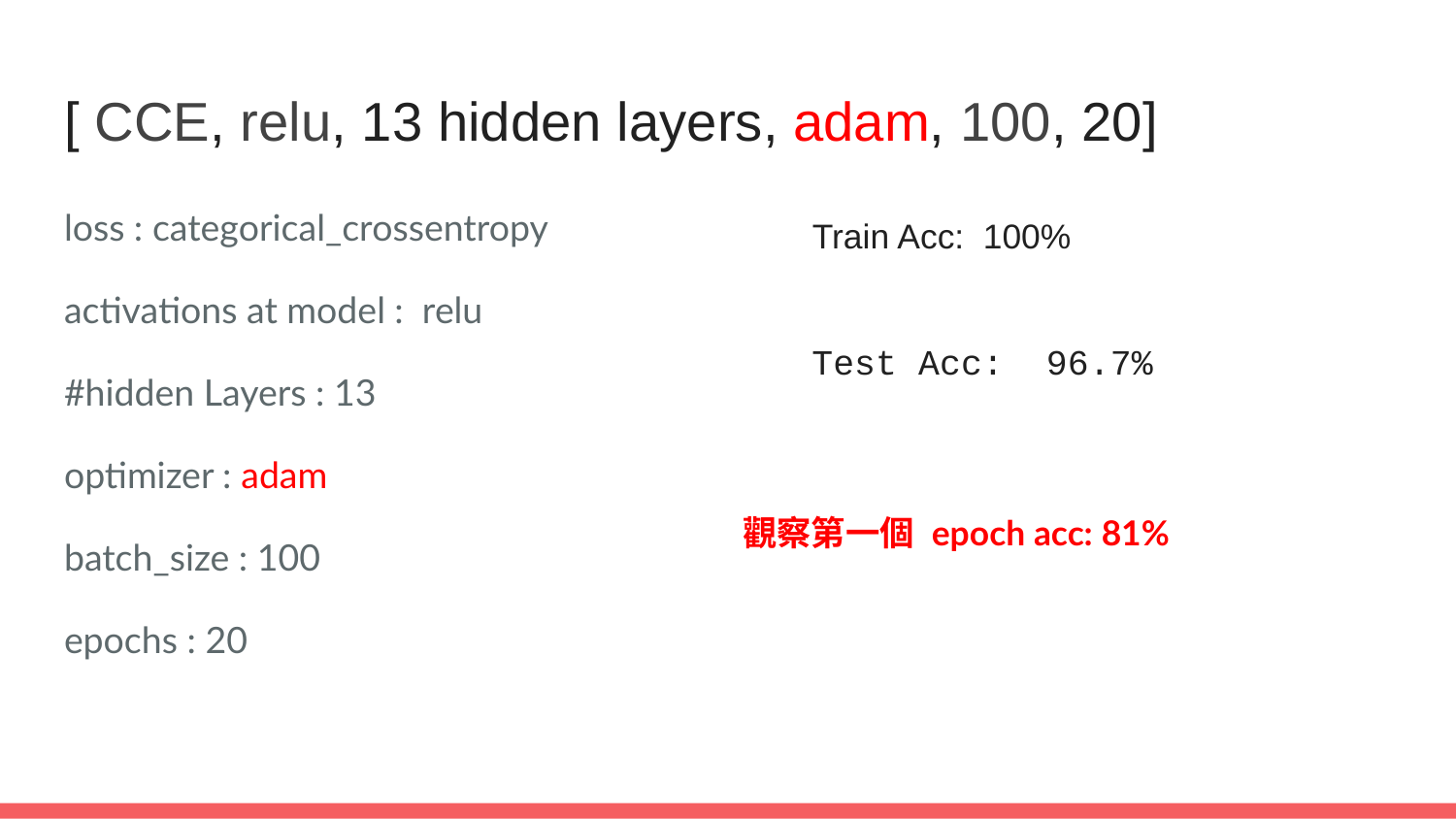

# [ CCE, relu, 13 hidden layers, adam, 100, 20]
loss : categorical_crossentropy
activations at model :  relu
#hidden Layers : 13
optimizer : adam
batch_size : 100
epochs : 20
Train Acc:  100%

Test Acc:  96.7%

觀察第一個 epoch acc: 81%